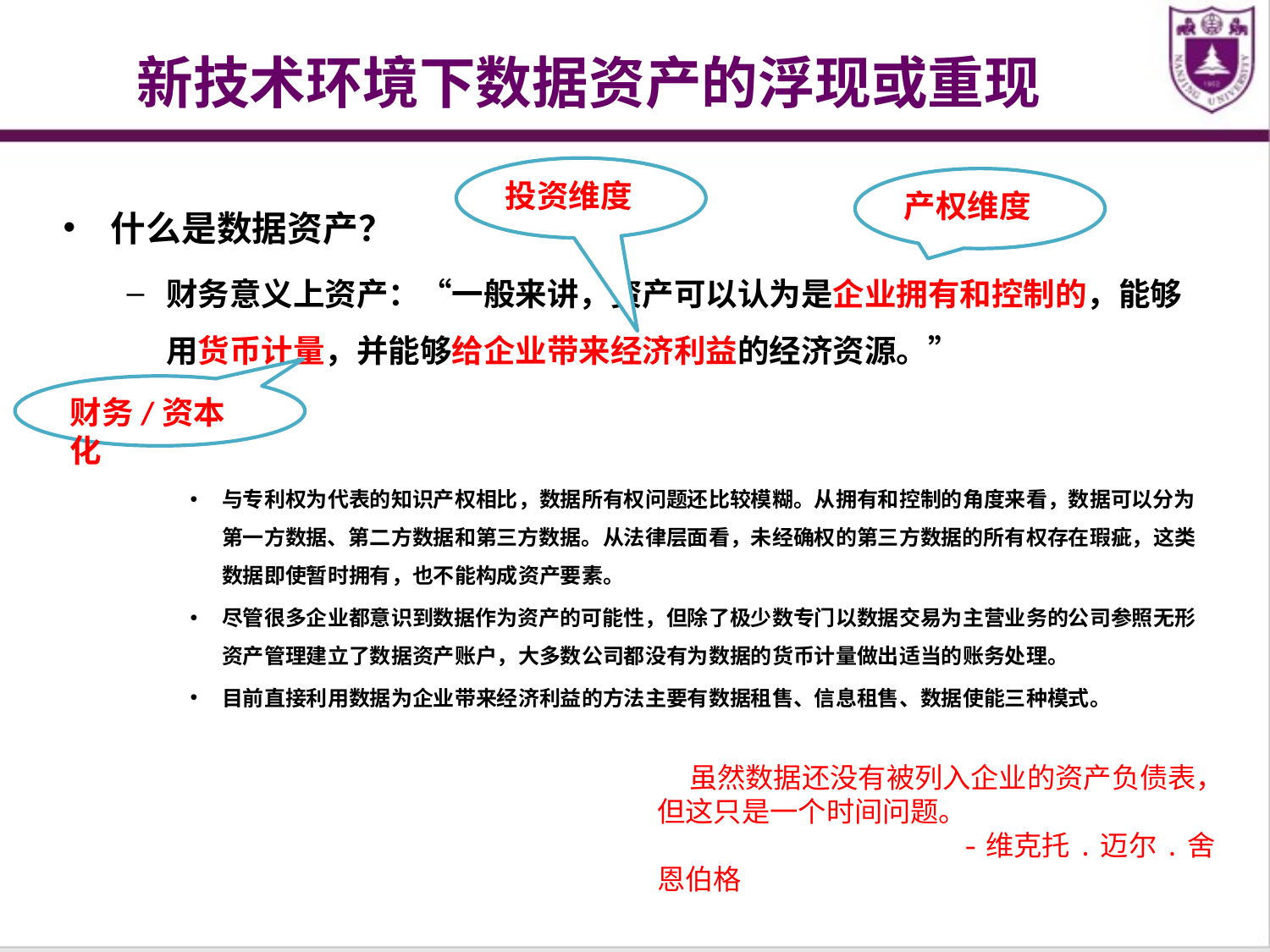

# 新技术环境下数据资产的浮现或重现
投资维度
产权维度
什么是数据资产？
财务意义上资产：“一般来讲，资产可以认为是企业拥有和控制的，能够用货币计量，并能够给企业带来经济利益的经济资源。”

与专利权为代表的知识产权相比，数据所有权问题还比较模糊。从拥有和控制的角度来看，数据可以分为第一方数据、第二方数据和第三方数据。从法律层面看，未经确权的第三方数据的所有权存在瑕疵，这类数据即使暂时拥有，也不能构成资产要素。
尽管很多企业都意识到数据作为资产的可能性，但除了极少数专门以数据交易为主营业务的公司参照无形资产管理建立了数据资产账户，大多数公司都没有为数据的货币计量做出适当的账务处理。
目前直接利用数据为企业带来经济利益的方法主要有数据租售、信息租售、数据使能三种模式。
财务/资本化
    虽然数据还没有被列入企业的资产负债表，但这只是一个时间问题。
                  -维克托.迈尔.舍恩伯格